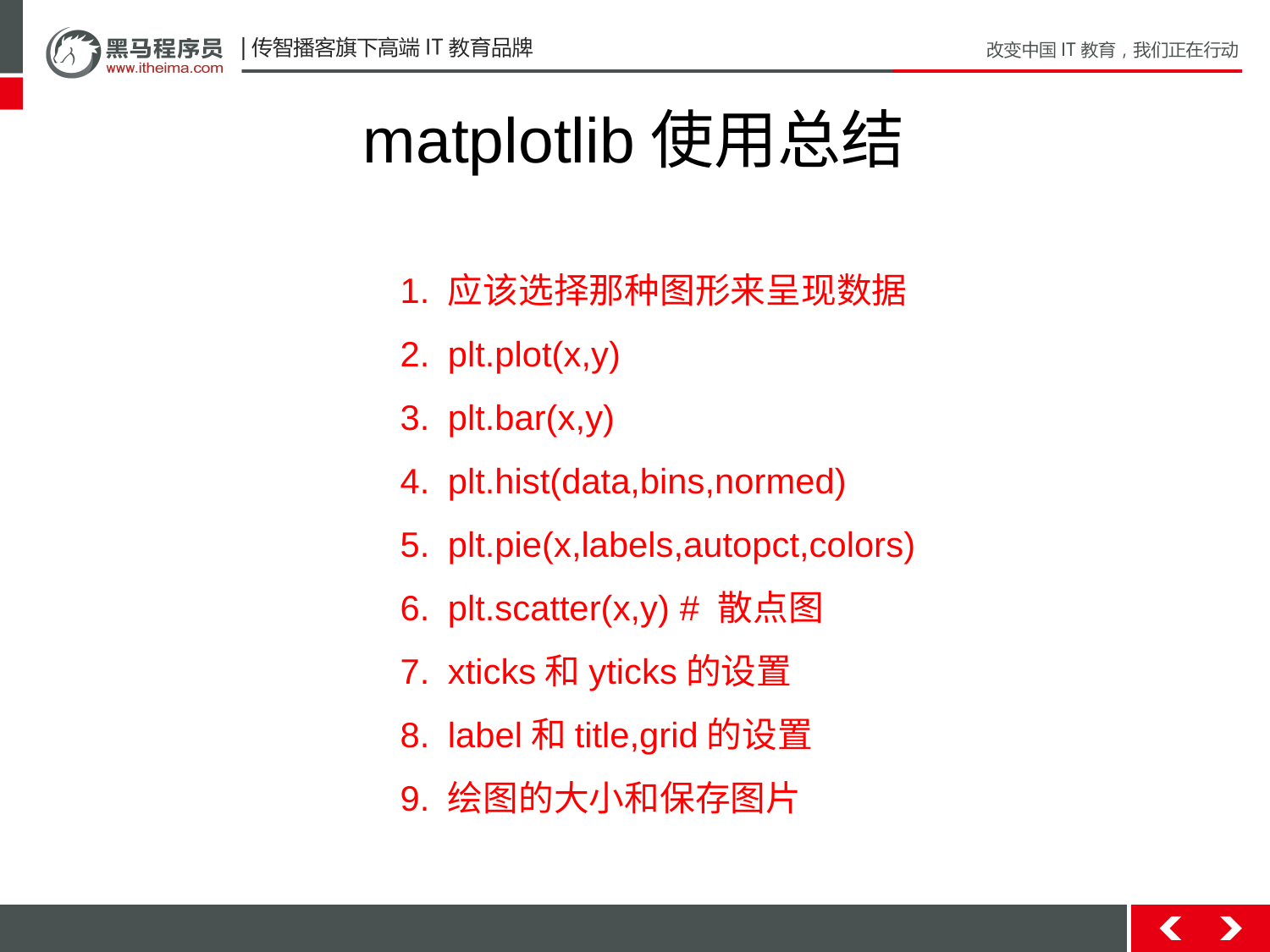

# matplotlib使用总结
应该选择那种图形来呈现数据
plt.plot(x,y)
plt.bar(x,y)
plt.hist(data,bins,normed)
plt.pie(x,labels,autopct,colors)
plt.scatter(x,y) # 散点图
xticks和yticks的设置
label和title,grid的设置
绘图的大小和保存图片